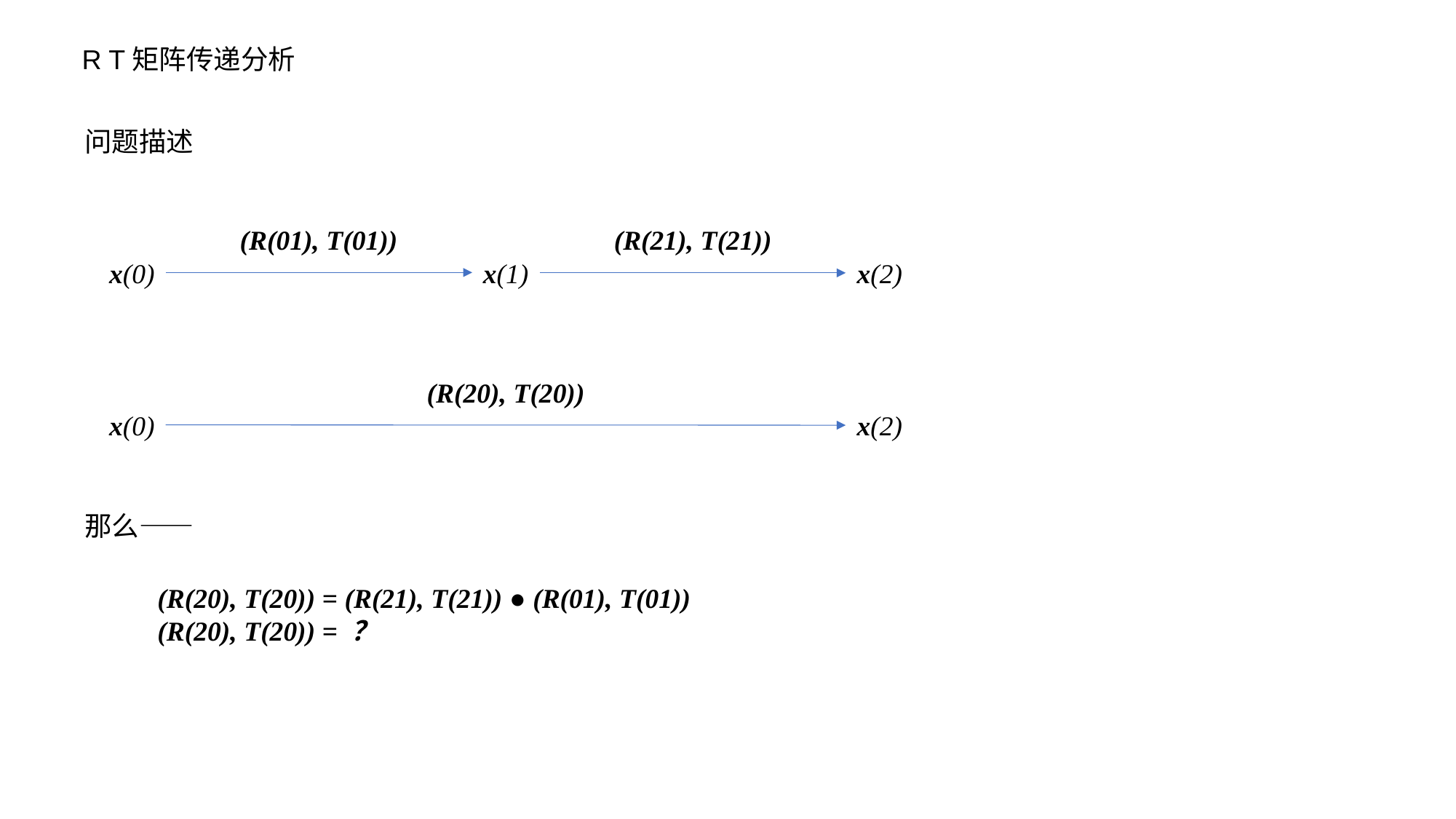

R T矩阵传递分析
问题描述
(R(01), T(01))
(R(21), T(21))
x(0)
x(1)
x(2)
(R(20), T(20))
x(0)
x(2)
那么——
(R(20), T(20)) = (R(21), T(21)) ● (R(01), T(01))
(R(20), T(20)) = ？